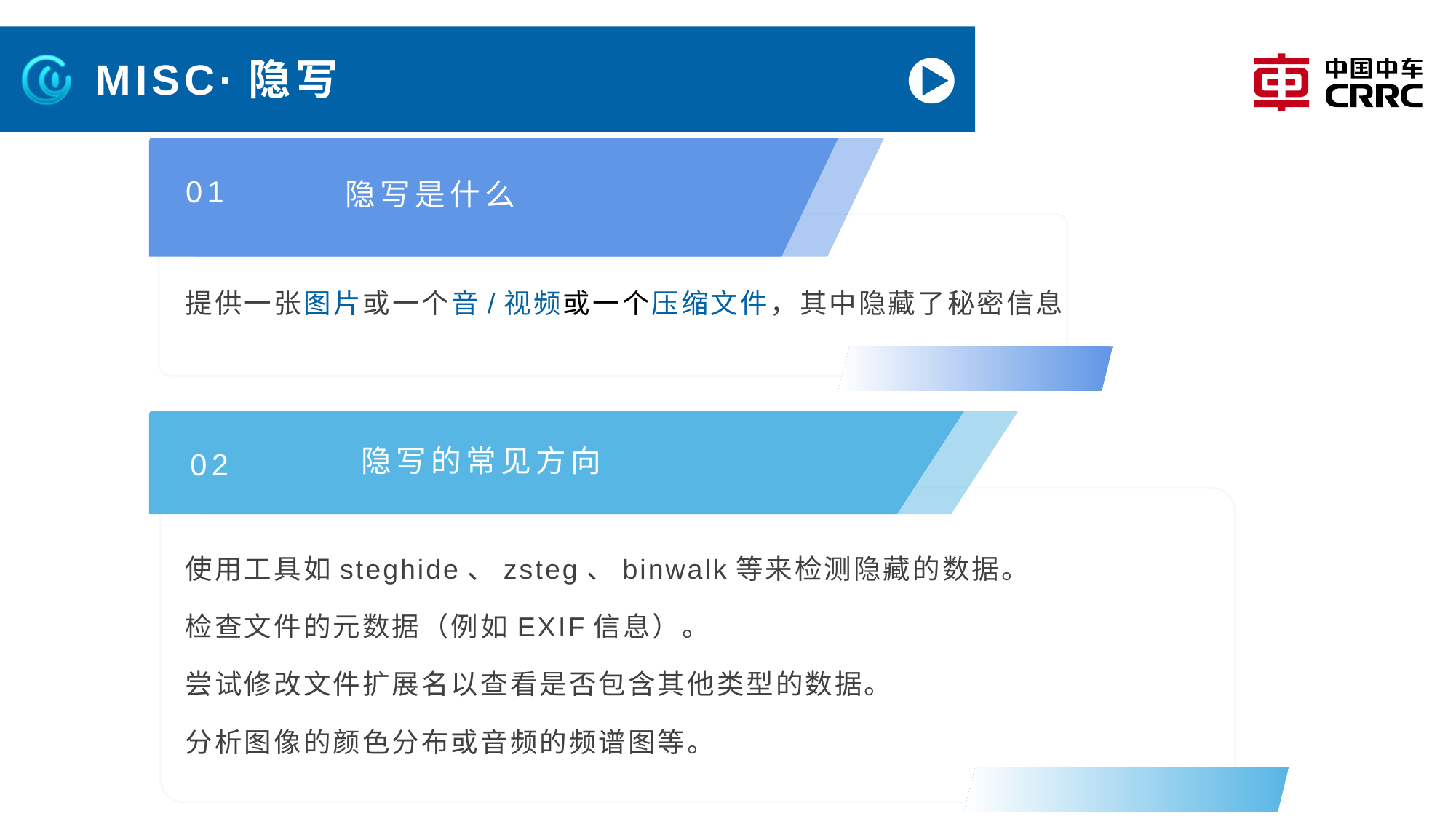

# MISC·隐写

01
隐写是什么

提供一张图片或一个音/视频或一个压缩文件，其中隐藏了秘密信息

隐写的常见方向
02

使用工具如steghide、zsteg、binwalk等来检测隐藏的数据。
检查文件的元数据（例如EXIF信息）。
尝试修改文件扩展名以查看是否包含其他类型的数据。
分析图像的颜色分布或音频的频谱图等。